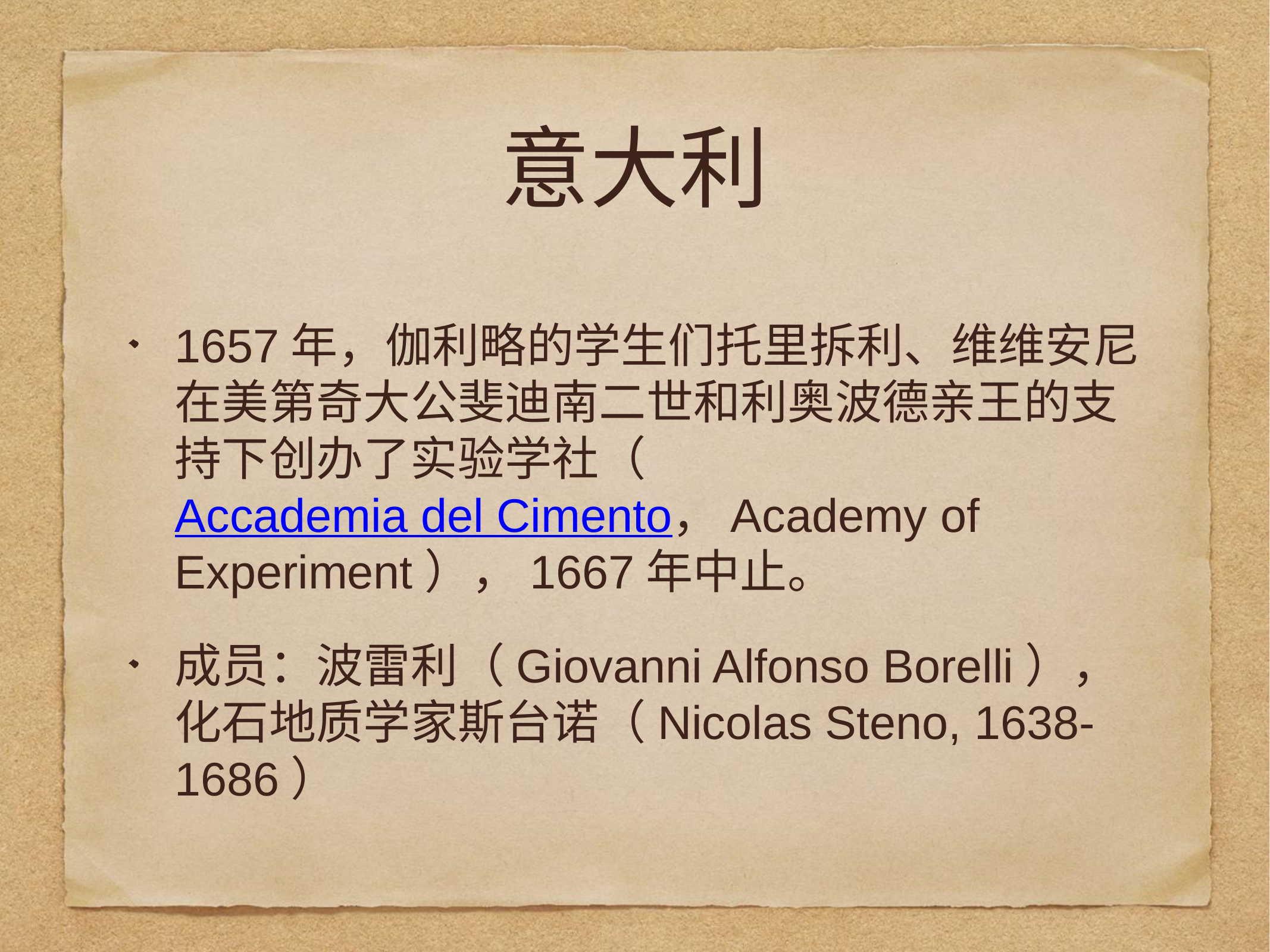

# 意大利
1657年，伽利略的学生们托里拆利、维维安尼在美第奇大公斐迪南二世和利奥波德亲王的支持下创办了实验学社（Accademia del Cimento，Academy of Experiment），1667年中止。
成员：波雷利（Giovanni Alfonso Borelli），化石地质学家斯台诺（Nicolas Steno, 1638-1686）